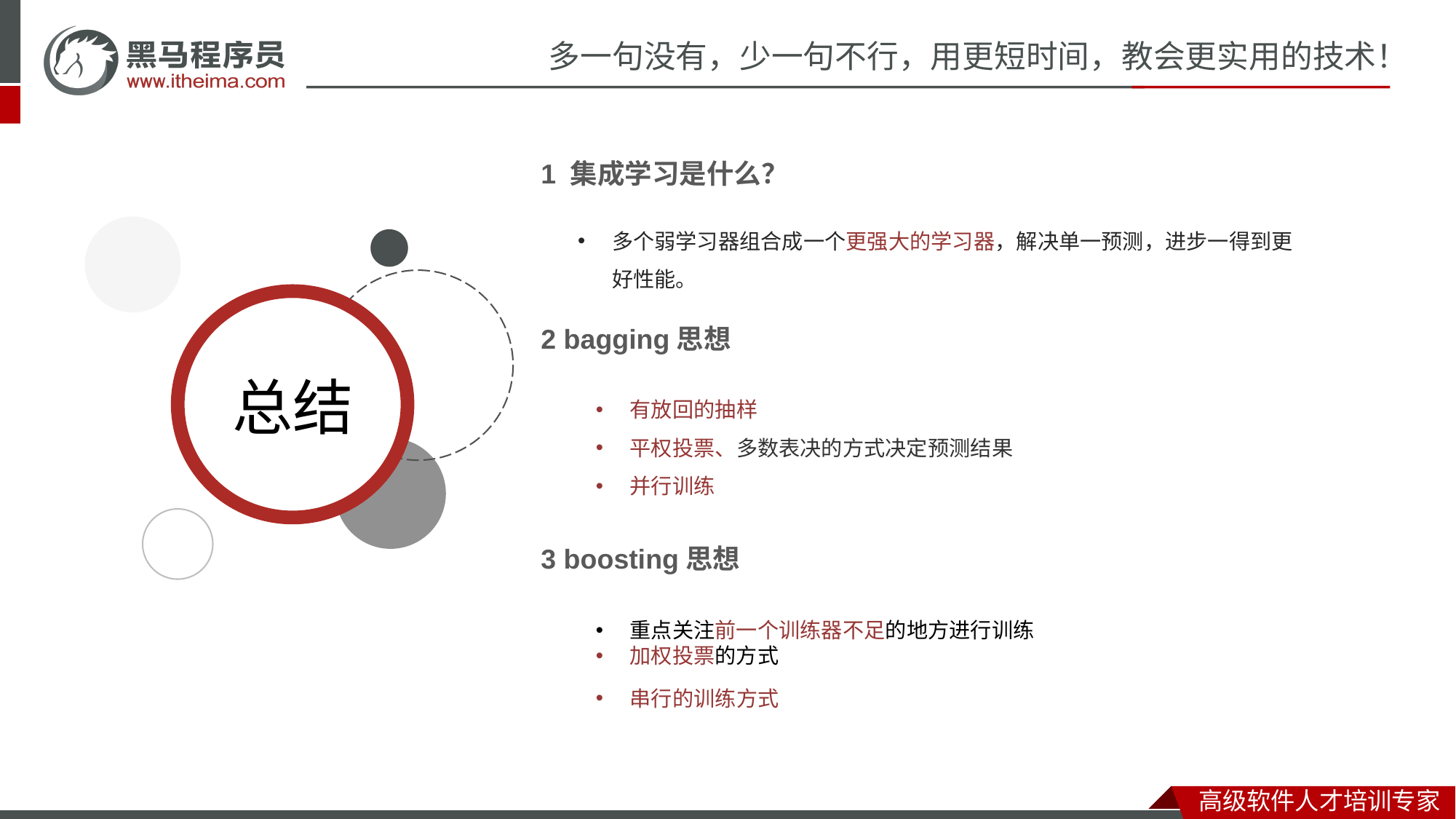

1 集成学习是什么？
多个弱学习器组合成一个更强大的学习器，解决单一预测，进步一得到更好性能。
2 bagging思想
有放回的抽样
平权投票、多数表决的方式决定预测结果
并行训练
3 boosting思想
重点关注前一个训练器不足的地方进行训练
加权投票的方式
串行的训练方式